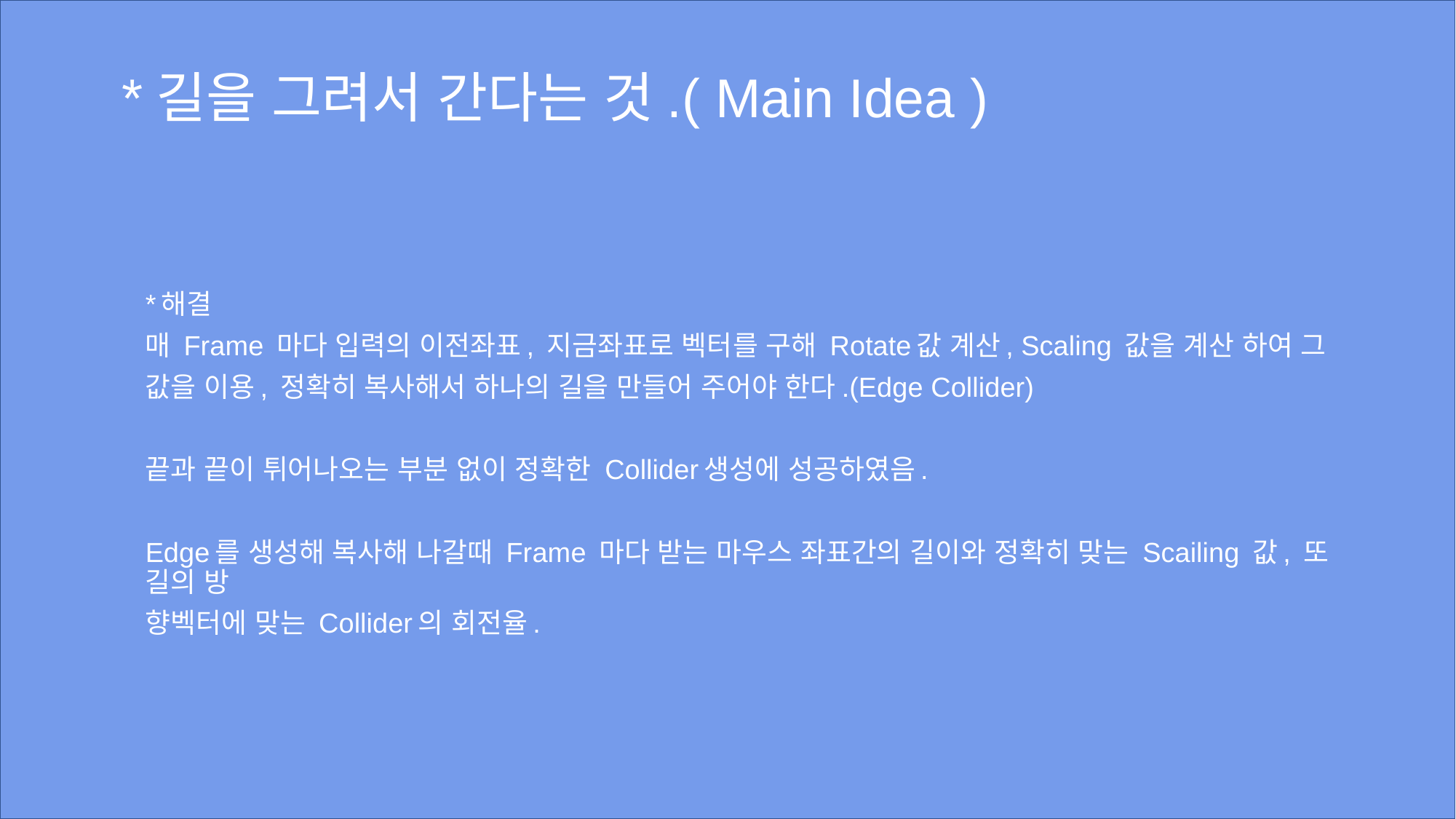

# *길을 그려서 간다는 것.( Main Idea )
*해결
매 Frame 마다 입력의 이전좌표, 지금좌표로 벡터를 구해 Rotate값 계산, Scaling 값을 계산 하여 그
값을 이용, 정확히 복사해서 하나의 길을 만들어 주어야 한다.(Edge Collider)

끝과 끝이 튀어나오는 부분 없이 정확한 Collider생성에 성공하였음.

Edge를 생성해 복사해 나갈때 Frame 마다 받는 마우스 좌표간의 길이와 정확히 맞는 Scailing 값, 또 길의 방
향벡터에 맞는 Collider의 회전율.